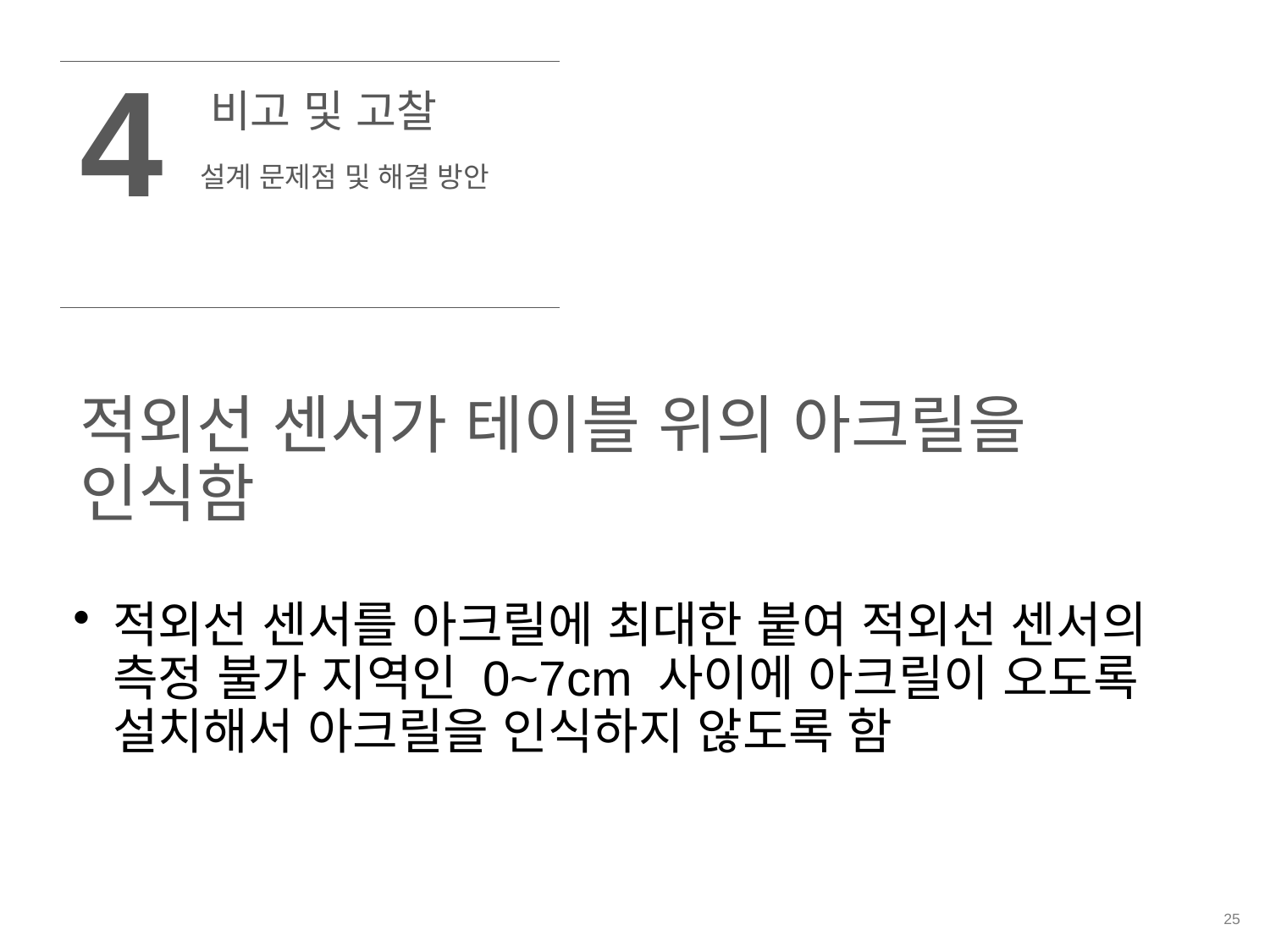

| 4 | 비고 및 고찰 |
| --- | --- |
|  | 설계 문제점 및 해결 방안 |
적외선 센서가 테이블 위의 아크릴을 인식함
적외선 센서를 아크릴에 최대한 붙여 적외선 센서의 측정 불가 지역인 0~7cm 사이에 아크릴이 오도록 설치해서 아크릴을 인식하지 않도록 함